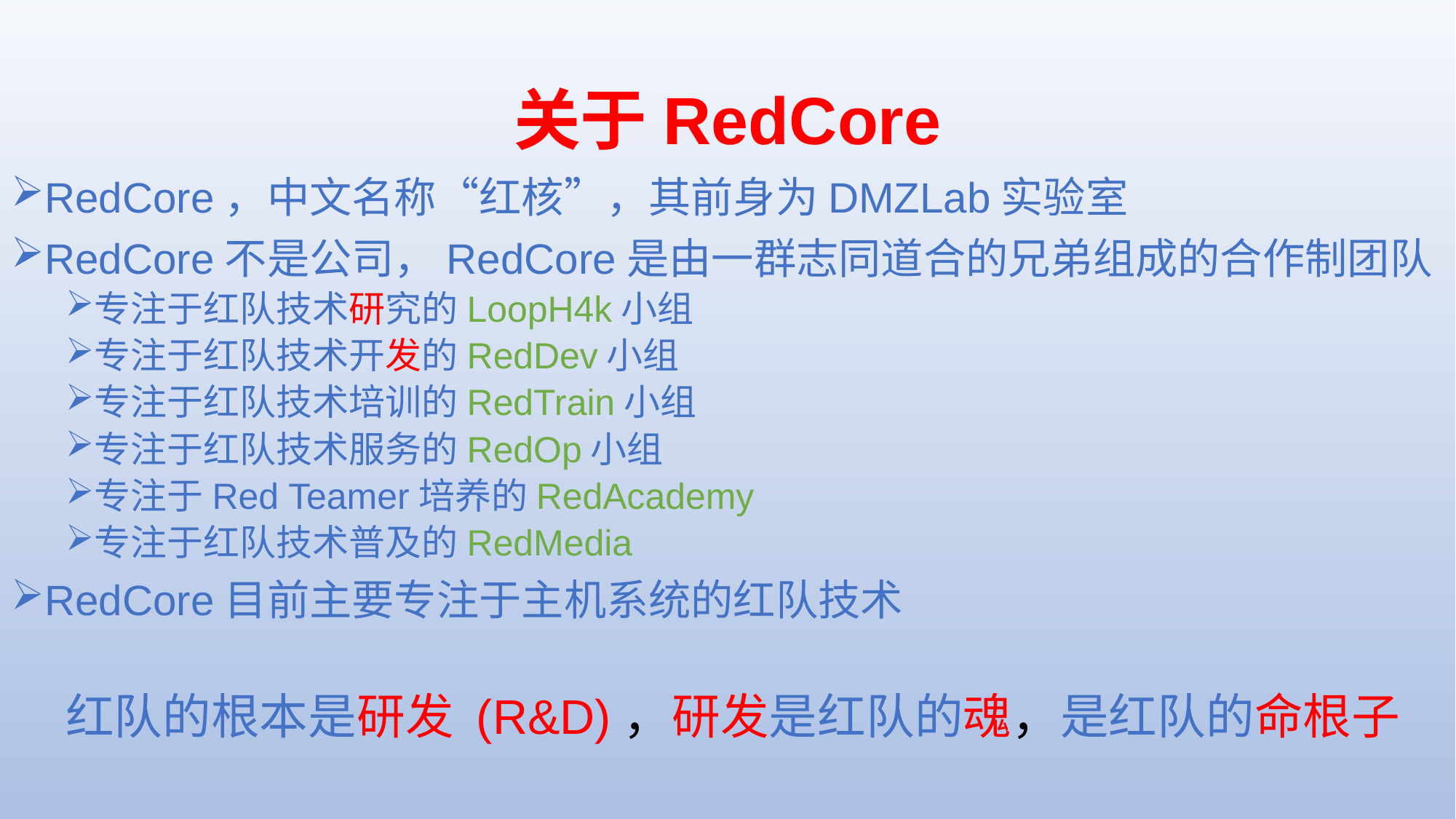

# 关于RedCore
RedCore，中文名称“红核”，其前身为DMZLab实验室
RedCore不是公司，RedCore是由一群志同道合的兄弟组成的合作制团队
专注于红队技术研究的LoopH4k小组
专注于红队技术开发的RedDev小组
专注于红队技术培训的RedTrain小组
专注于红队技术服务的RedOp小组
专注于Red Teamer培养的RedAcademy
专注于红队技术普及的RedMedia
RedCore目前主要专注于主机系统的红队技术

红队的根本是研发 (R&D)，研发是红队的魂，是红队的命根子